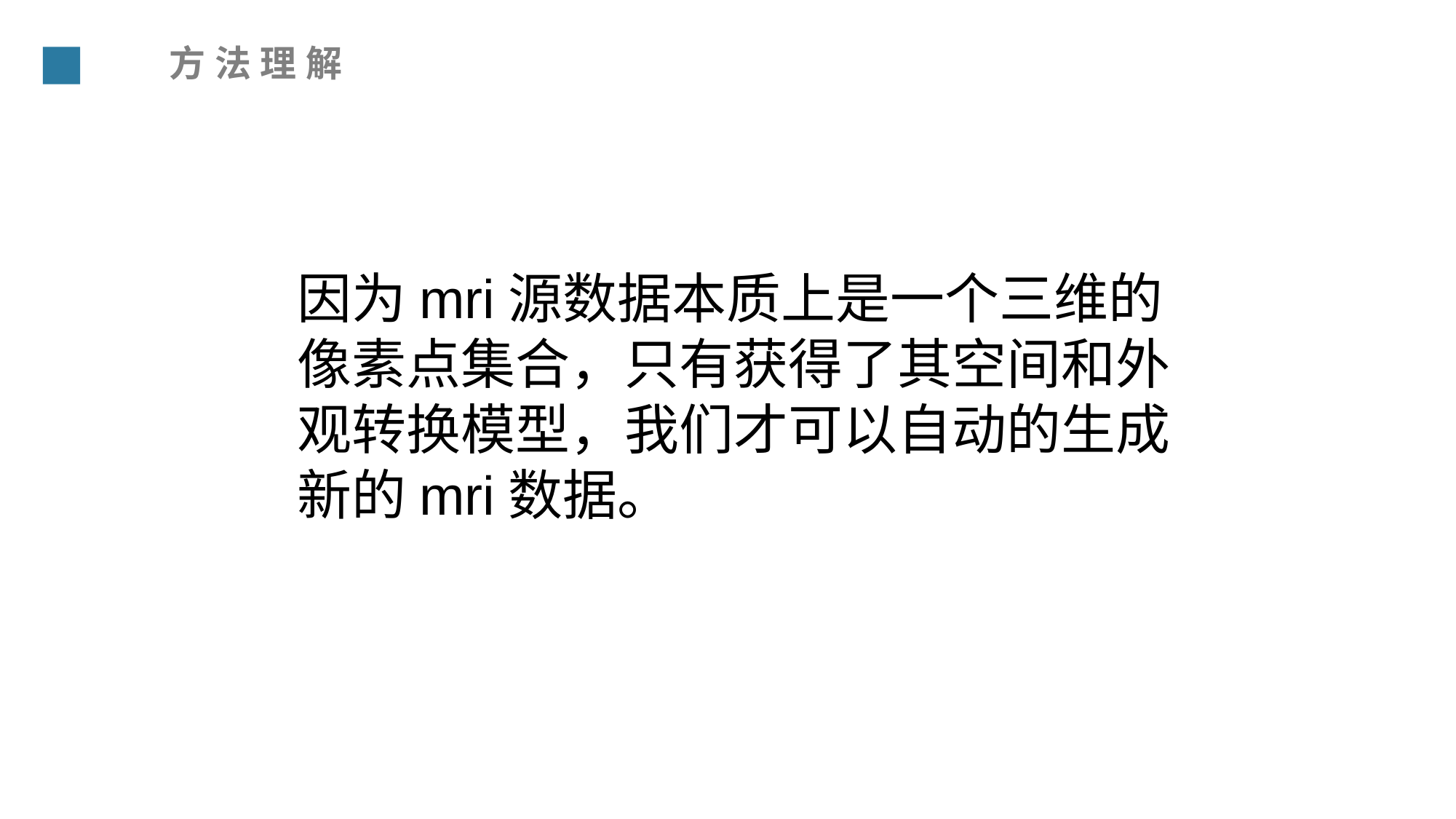

方法理解

因为mri源数据本质上是一个三维的像素点集合，只有获得了其空间和外观转换模型，我们才可以自动的生成新的mri数据。